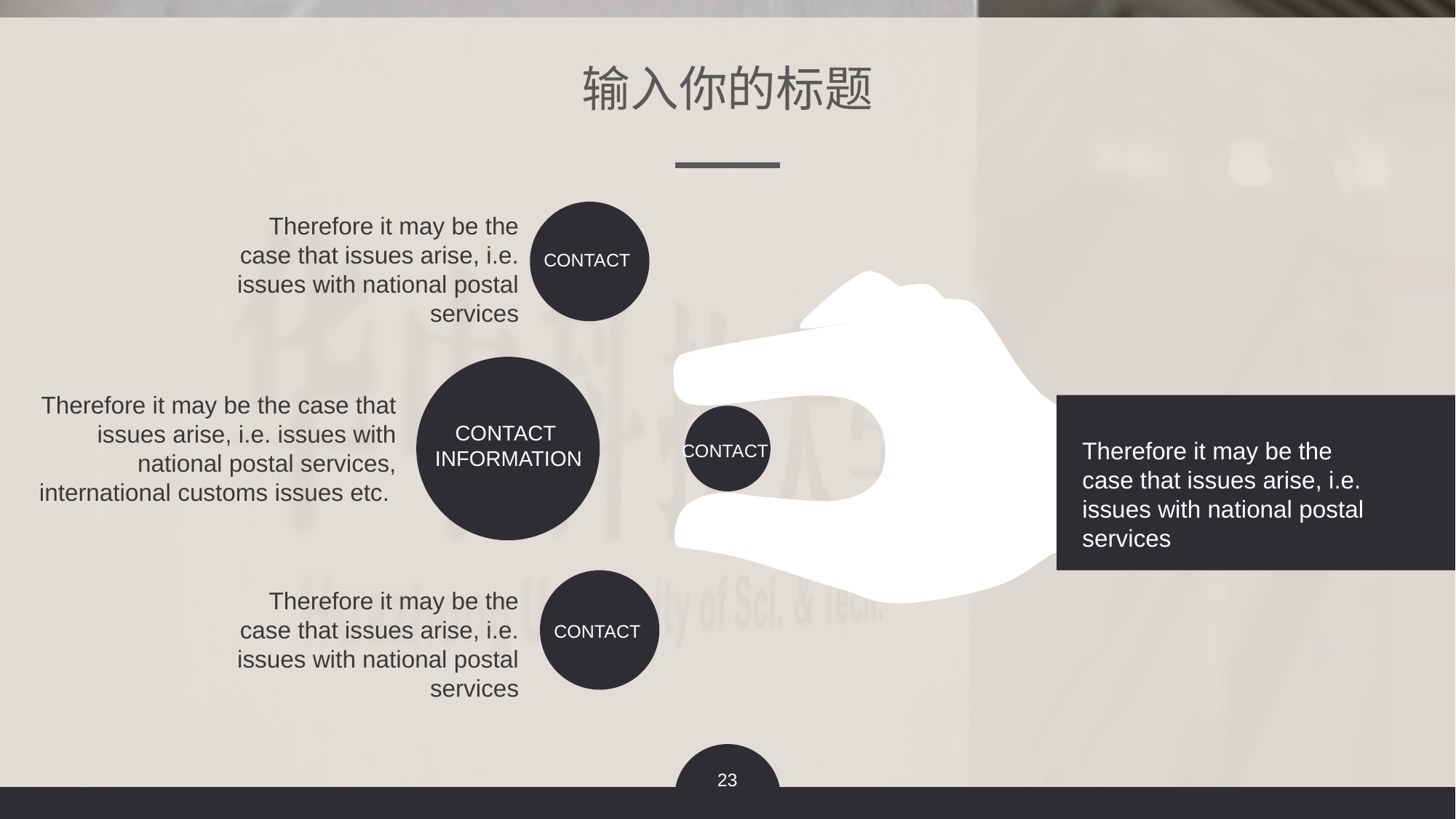

输入你的标题

Therefore it may be the case that issues arise, i.e. issues with national postal services
CONTACT

Therefore it may be the case that issues arise, i.e. issues with national postal services, international customs issues etc.

CONTACT
INFORMATION
Therefore it may be the case that issues arise, i.e. issues with national postal services
CONTACT

Therefore it may be the case that issues arise, i.e. issues with national postal services
CONTACT
23